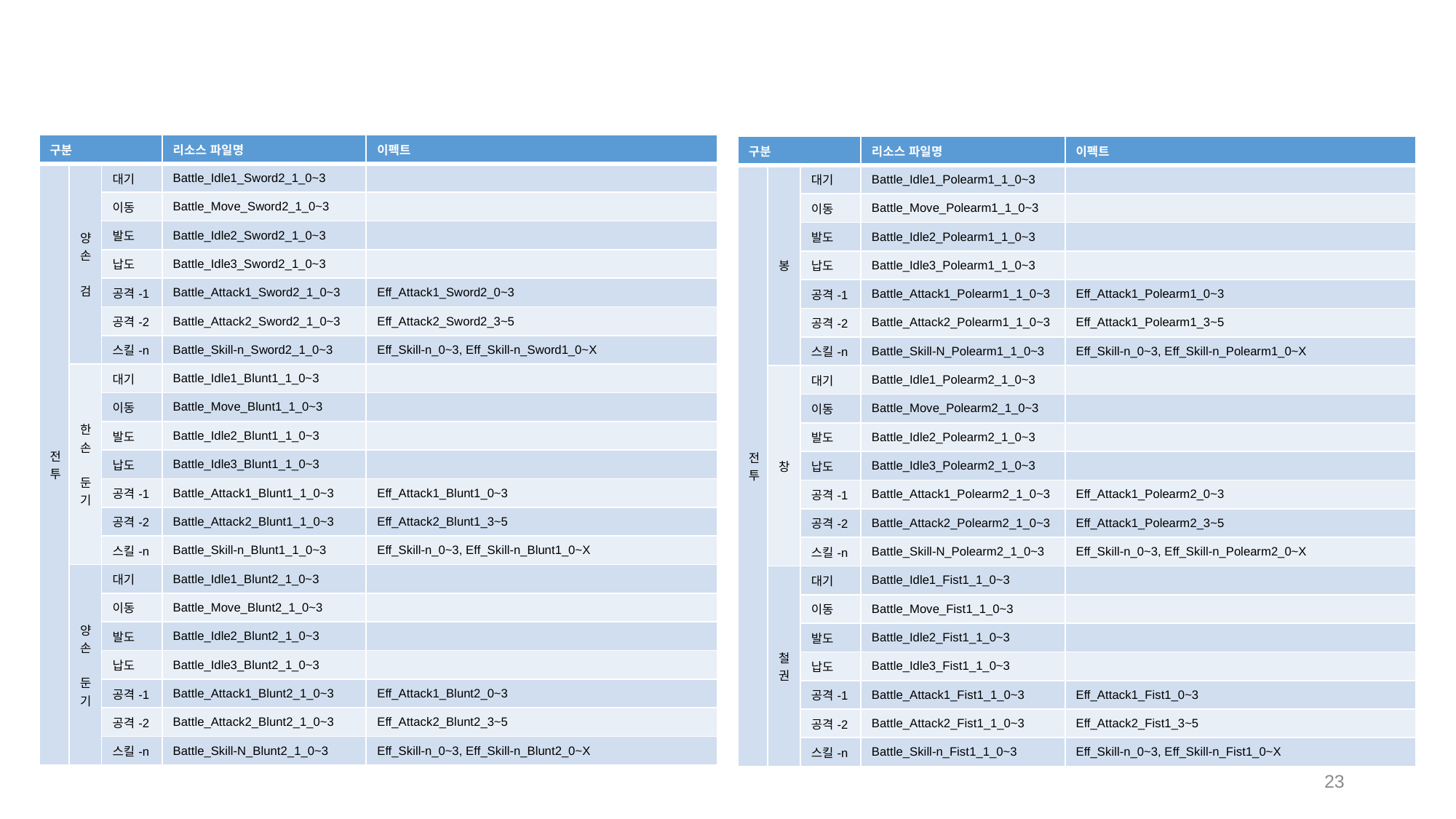

| 구분 |  | 구분 | 리소스 파일명 | 이펙트 |
| --- | --- | --- | --- | --- |
| 전투 | 양손 검 | 대기 | Battle\_Idle1\_Sword2\_1\_0~3 |  |
|  |  | 이동 | Battle\_Move\_Sword2\_1\_0~3 |  |
|  |  | 발도 | Battle\_Idle2\_Sword2\_1\_0~3 |  |
|  |  | 납도 | Battle\_Idle3\_Sword2\_1\_0~3 |  |
|  |  | 공격-1 | Battle\_Attack1\_Sword2\_1\_0~3 | Eff\_Attack1\_Sword2\_0~3 |
|  |  | 공격-2 | Battle\_Attack2\_Sword2\_1\_0~3 | Eff\_Attack2\_Sword2\_3~5 |
|  |  | 스킬-n | Battle\_Skill-n\_Sword2\_1\_0~3 | Eff\_Skill-n\_0~3, Eff\_Skill-n\_Sword1\_0~X |
|  | 한손 둔기 | 대기 | Battle\_Idle1\_Blunt1\_1\_0~3 |  |
|  |  | 이동 | Battle\_Move\_Blunt1\_1\_0~3 |  |
|  |  | 발도 | Battle\_Idle2\_Blunt1\_1\_0~3 |  |
|  |  | 납도 | Battle\_Idle3\_Blunt1\_1\_0~3 |  |
|  |  | 공격-1 | Battle\_Attack1\_Blunt1\_1\_0~3 | Eff\_Attack1\_Blunt1\_0~3 |
|  |  | 공격-2 | Battle\_Attack2\_Blunt1\_1\_0~3 | Eff\_Attack2\_Blunt1\_3~5 |
|  |  | 스킬-n | Battle\_Skill-n\_Blunt1\_1\_0~3 | Eff\_Skill-n\_0~3, Eff\_Skill-n\_Blunt1\_0~X |
|  | 양손 둔기 | 대기 | Battle\_Idle1\_Blunt2\_1\_0~3 |  |
|  |  | 이동 | Battle\_Move\_Blunt2\_1\_0~3 |  |
|  |  | 발도 | Battle\_Idle2\_Blunt2\_1\_0~3 |  |
|  |  | 납도 | Battle\_Idle3\_Blunt2\_1\_0~3 |  |
|  |  | 공격-1 | Battle\_Attack1\_Blunt2\_1\_0~3 | Eff\_Attack1\_Blunt2\_0~3 |
|  |  | 공격-2 | Battle\_Attack2\_Blunt2\_1\_0~3 | Eff\_Attack2\_Blunt2\_3~5 |
|  |  | 스킬-n | Battle\_Skill-N\_Blunt2\_1\_0~3 | Eff\_Skill-n\_0~3, Eff\_Skill-n\_Blunt2\_0~X |
| 구분 |  | 구분 | 리소스 파일명 | 이펙트 |
| --- | --- | --- | --- | --- |
| 전투 | 봉 | 대기 | Battle\_Idle1\_Polearm1\_1\_0~3 |  |
|  |  | 이동 | Battle\_Move\_Polearm1\_1\_0~3 |  |
|  |  | 발도 | Battle\_Idle2\_Polearm1\_1\_0~3 |  |
|  |  | 납도 | Battle\_Idle3\_Polearm1\_1\_0~3 |  |
|  |  | 공격-1 | Battle\_Attack1\_Polearm1\_1\_0~3 | Eff\_Attack1\_Polearm1\_0~3 |
|  |  | 공격-2 | Battle\_Attack2\_Polearm1\_1\_0~3 | Eff\_Attack1\_Polearm1\_3~5 |
|  |  | 스킬-n | Battle\_Skill-N\_Polearm1\_1\_0~3 | Eff\_Skill-n\_0~3, Eff\_Skill-n\_Polearm1\_0~X |
|  | 창 | 대기 | Battle\_Idle1\_Polearm2\_1\_0~3 |  |
|  |  | 이동 | Battle\_Move\_Polearm2\_1\_0~3 |  |
|  |  | 발도 | Battle\_Idle2\_Polearm2\_1\_0~3 |  |
|  |  | 납도 | Battle\_Idle3\_Polearm2\_1\_0~3 |  |
|  |  | 공격-1 | Battle\_Attack1\_Polearm2\_1\_0~3 | Eff\_Attack1\_Polearm2\_0~3 |
|  |  | 공격-2 | Battle\_Attack2\_Polearm2\_1\_0~3 | Eff\_Attack1\_Polearm2\_3~5 |
|  |  | 스킬-n | Battle\_Skill-N\_Polearm2\_1\_0~3 | Eff\_Skill-n\_0~3, Eff\_Skill-n\_Polearm2\_0~X |
|  | 철권 | 대기 | Battle\_Idle1\_Fist1\_1\_0~3 |  |
|  |  | 이동 | Battle\_Move\_Fist1\_1\_0~3 |  |
|  |  | 발도 | Battle\_Idle2\_Fist1\_1\_0~3 |  |
|  |  | 납도 | Battle\_Idle3\_Fist1\_1\_0~3 |  |
|  |  | 공격-1 | Battle\_Attack1\_Fist1\_1\_0~3 | Eff\_Attack1\_Fist1\_0~3 |
|  |  | 공격-2 | Battle\_Attack2\_Fist1\_1\_0~3 | Eff\_Attack2\_Fist1\_3~5 |
|  |  | 스킬-n | Battle\_Skill-n\_Fist1\_1\_0~3 | Eff\_Skill-n\_0~3, Eff\_Skill-n\_Fist1\_0~X |
23